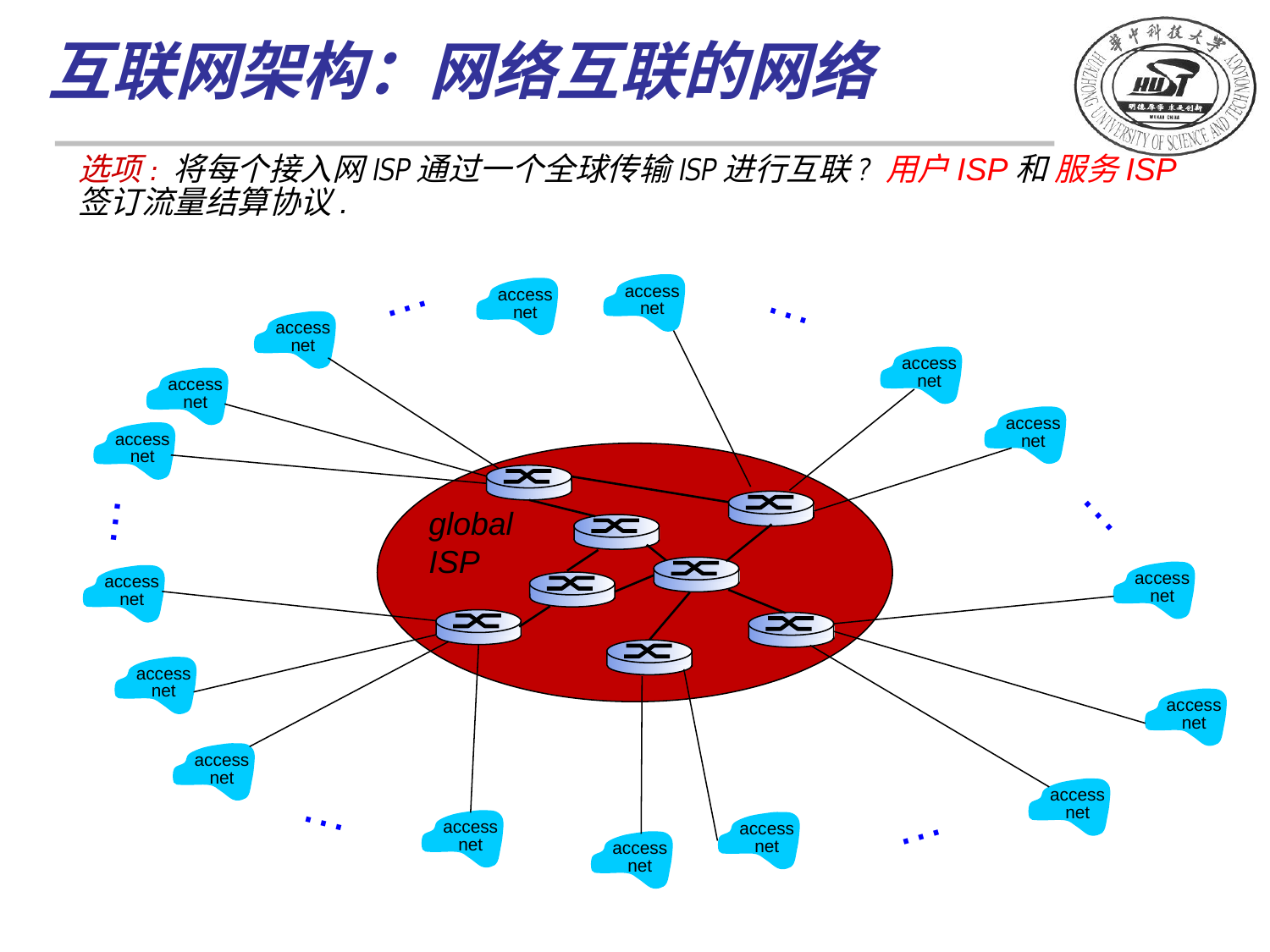

互联网架构：网络互联的网络
选项: 将每个接入网ISP通过一个全球传输ISP进行互联? 用户ISP和 服务ISP签订流量结算协议.
…
…

access
net

access
net

access
net

access
net

access
net

access
net

access
net
…
…

access
net

access
net

access
net

access
net

access
net

access
net
…

access
net

access
net
…

access
net

global
ISP